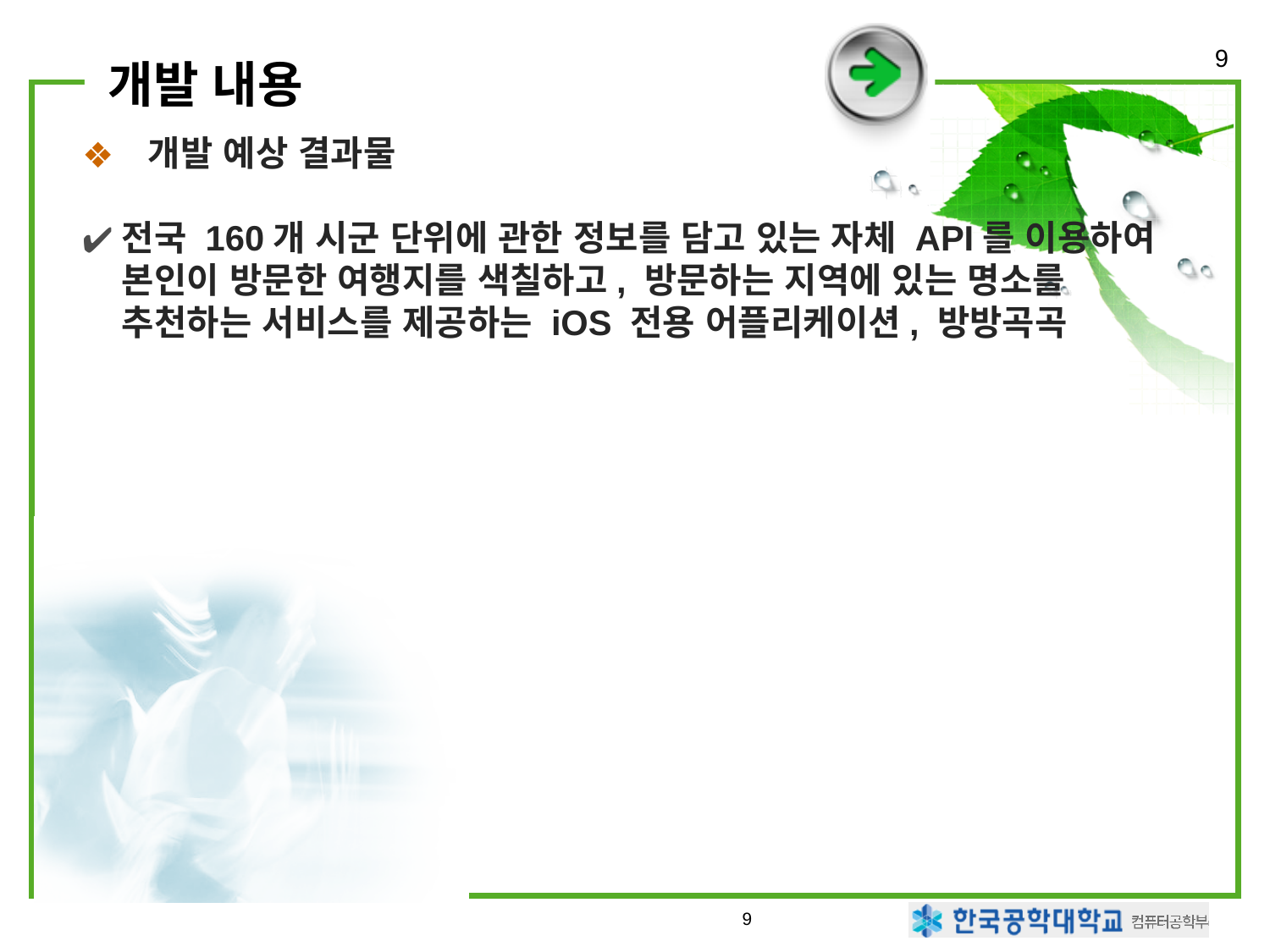

9
# 개발 내용
 개발 예상 결과물

전국 160개 시군 단위에 관한 정보를 담고 있는 자체 API를 이용하여 본인이 방문한 여행지를 색칠하고, 방문하는 지역에 있는 명소를 추천하는 서비스를 제공하는 iOS 전용 어플리케이션, 방방곡곡